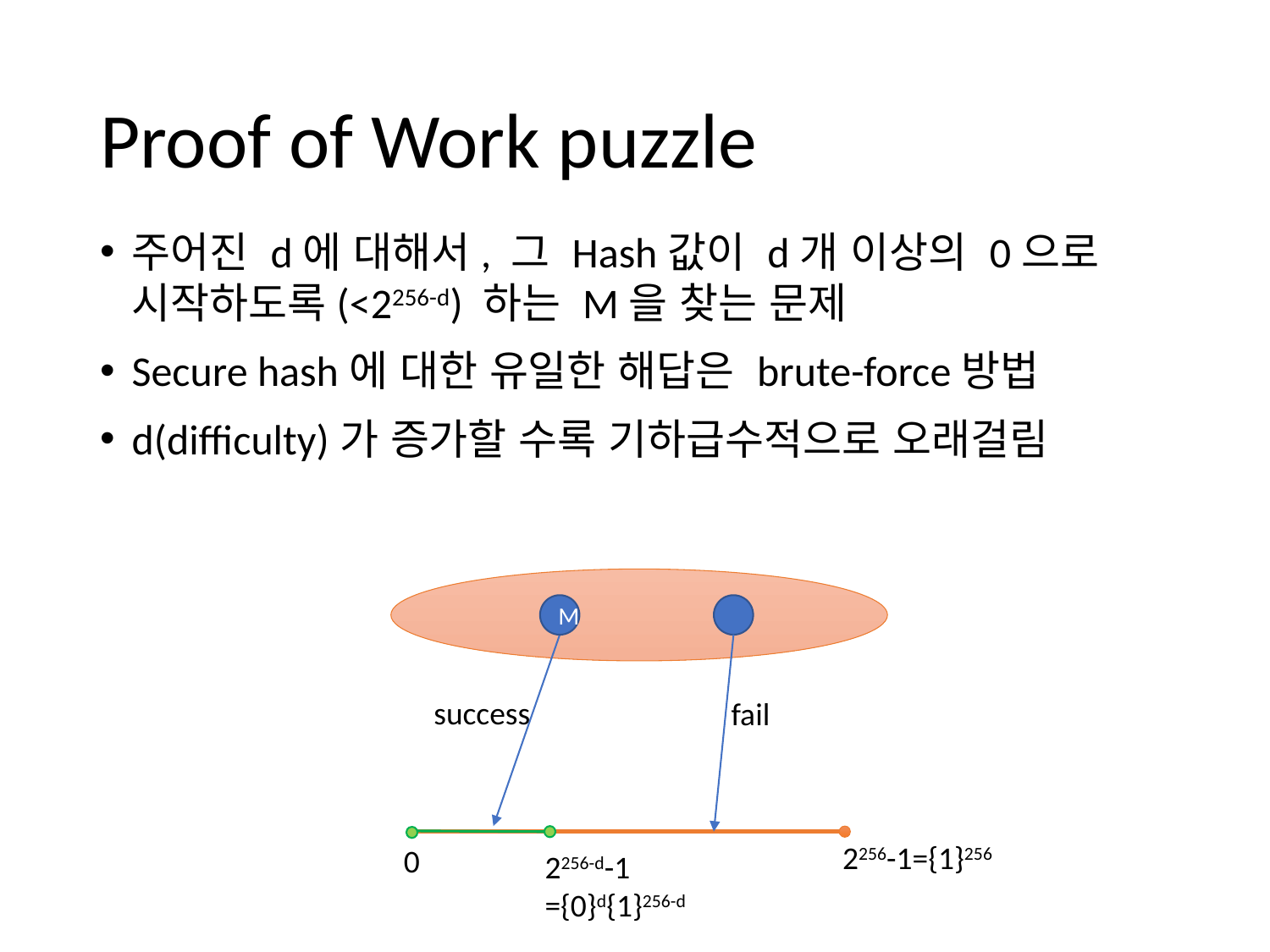

# Proof of Work puzzle
주어진 d에 대해서, 그 Hash값이 d개 이상의 0으로 시작하도록(<2256-d) 하는 M을 찾는 문제
Secure hash에 대한 유일한 해답은 brute-force방법
d(difficulty)가 증가할 수록 기하급수적으로 오래걸림

M

success
fail

2256-1={1}256
0
2256-d-1
={0}d{1}256-d